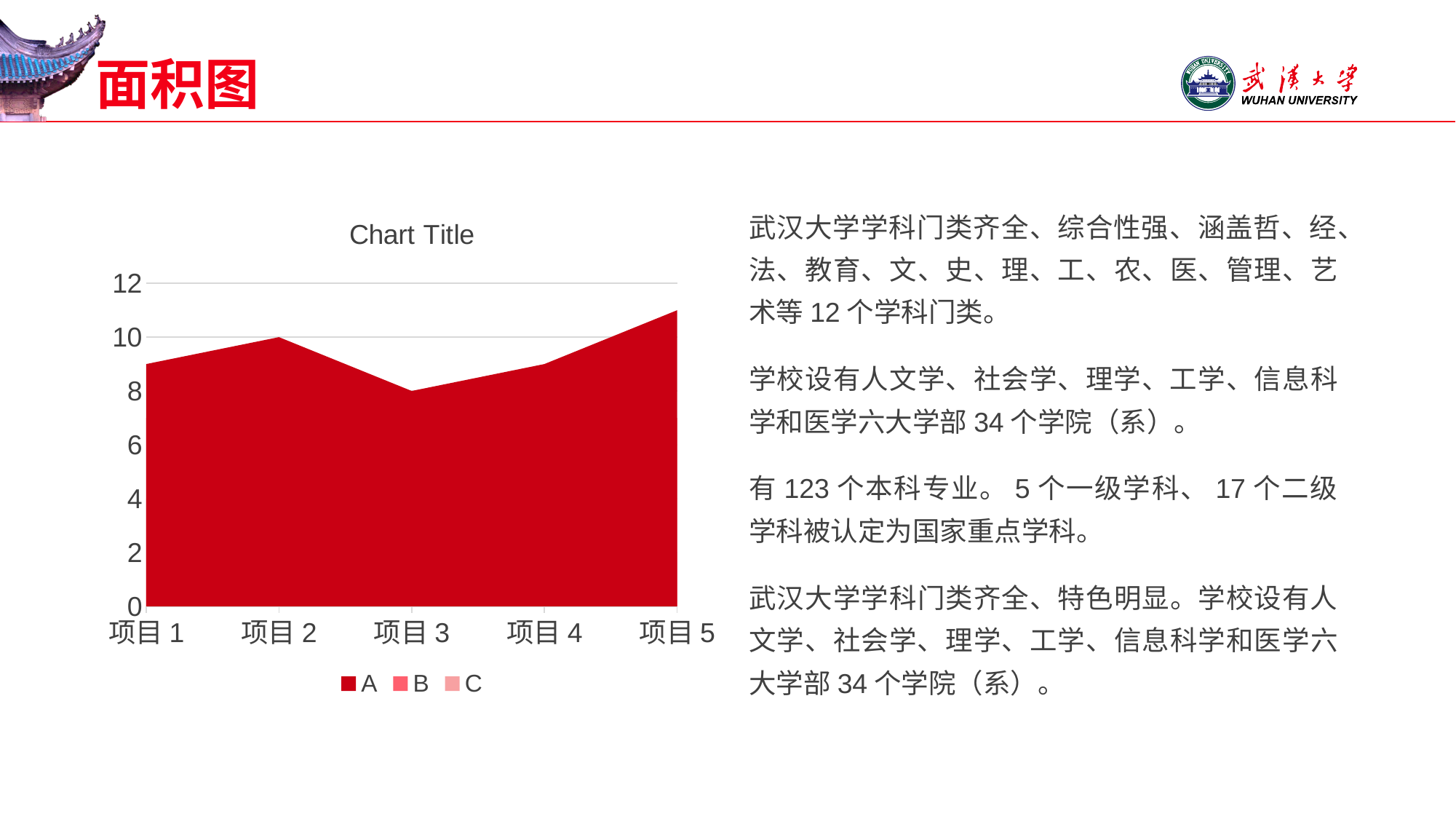

# 面积图
武汉大学学科门类齐全、综合性强、涵盖哲、经、法、教育、文、史、理、工、农、医、管理、艺术等12个学科门类。
学校设有人文学、社会学、理学、工学、信息科学和医学六大学部34个学院（系）。
有123个本科专业。5个一级学科、17个二级学科被认定为国家重点学科。
武汉大学学科门类齐全、特色明显。学校设有人文学、社会学、理学、工学、信息科学和医学六大学部34个学院（系）。

### Chart:

| Category | A | B | C |
|---|---|---|---|
| 项目1 | 9.0 | 7.0 | 4.0 |
| 项目2 | 10.0 | 6.0 | 3.0 |
| 项目3 | 8.0 | 6.0 | 4.0 |
| 项目4 | 9.0 | 7.0 | 3.0 |
| 项目5 | 11.0 | 7.0 | 2.0 |